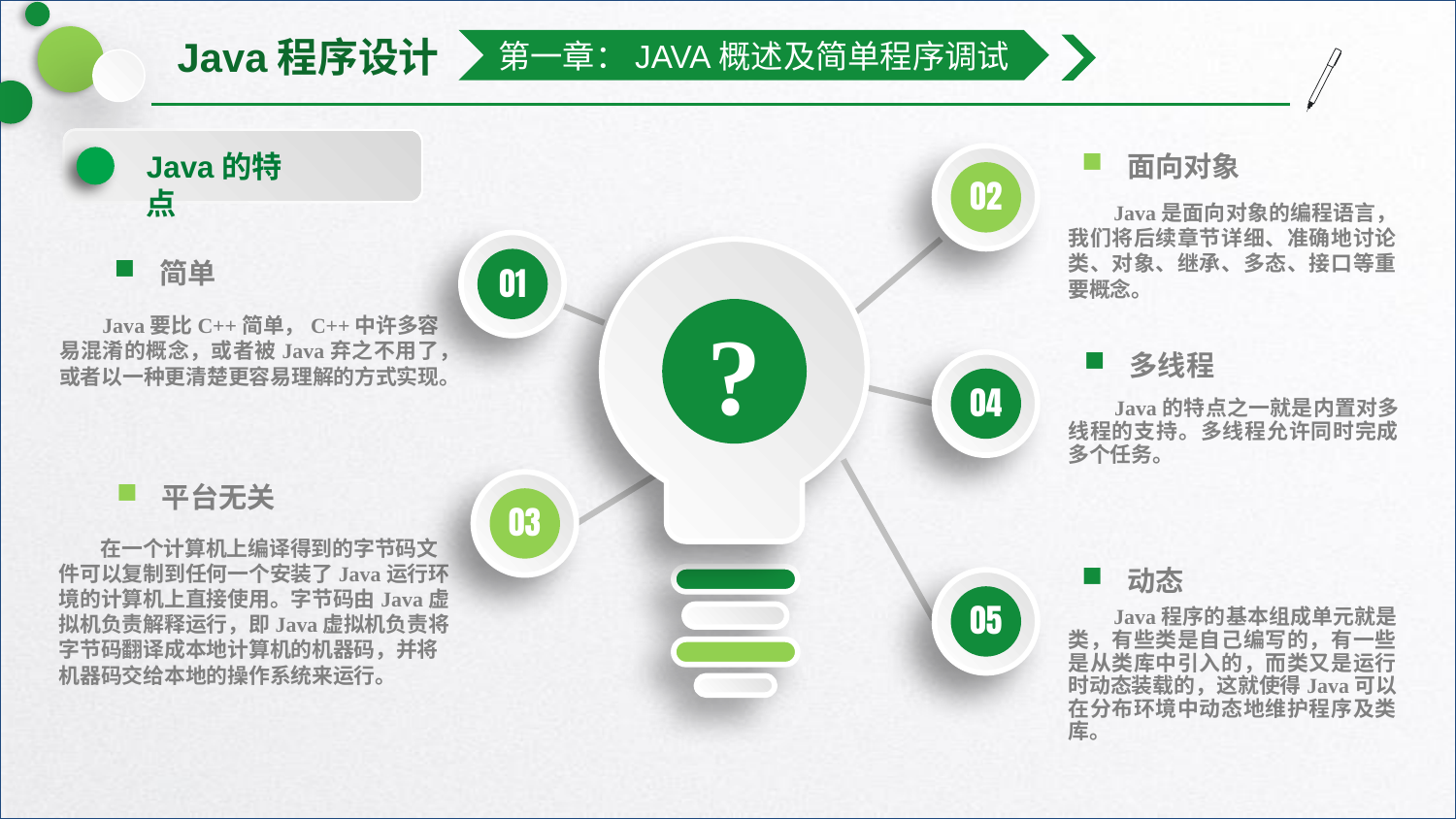

第一章：JAVA概述及简单程序调试

Java的特点
面向对象

02
        Java是面向对象的编程语言，我们将后续章节详细、准确地讨论类、对象、继承、多态、接口等重要概念。

01

简单
?
        Java要比C++简单，C++中许多容易混淆的概念，或者被Java弃之不用了，或者以一种更清楚更容易理解的方式实现。

多线程

04
        Java的特点之一就是内置对多线程的支持。多线程允许同时完成多个任务。

03
平台无关
        在一个计算机上编译得到的字节码文件可以复制到任何一个安装了Java运行环境的计算机上直接使用。字节码由Java虚拟机负责解释运行，即Java虚拟机负责将字节码翻译成本地计算机的机器码，并将机器码交给本地的操作系统来运行。
动态

05
        Java程序的基本组成单元就是类，有些类是自己编写的，有一些是从类库中引入的，而类又是运行时动态装载的，这就使得Java可以在分布环境中动态地维护程序及类库。